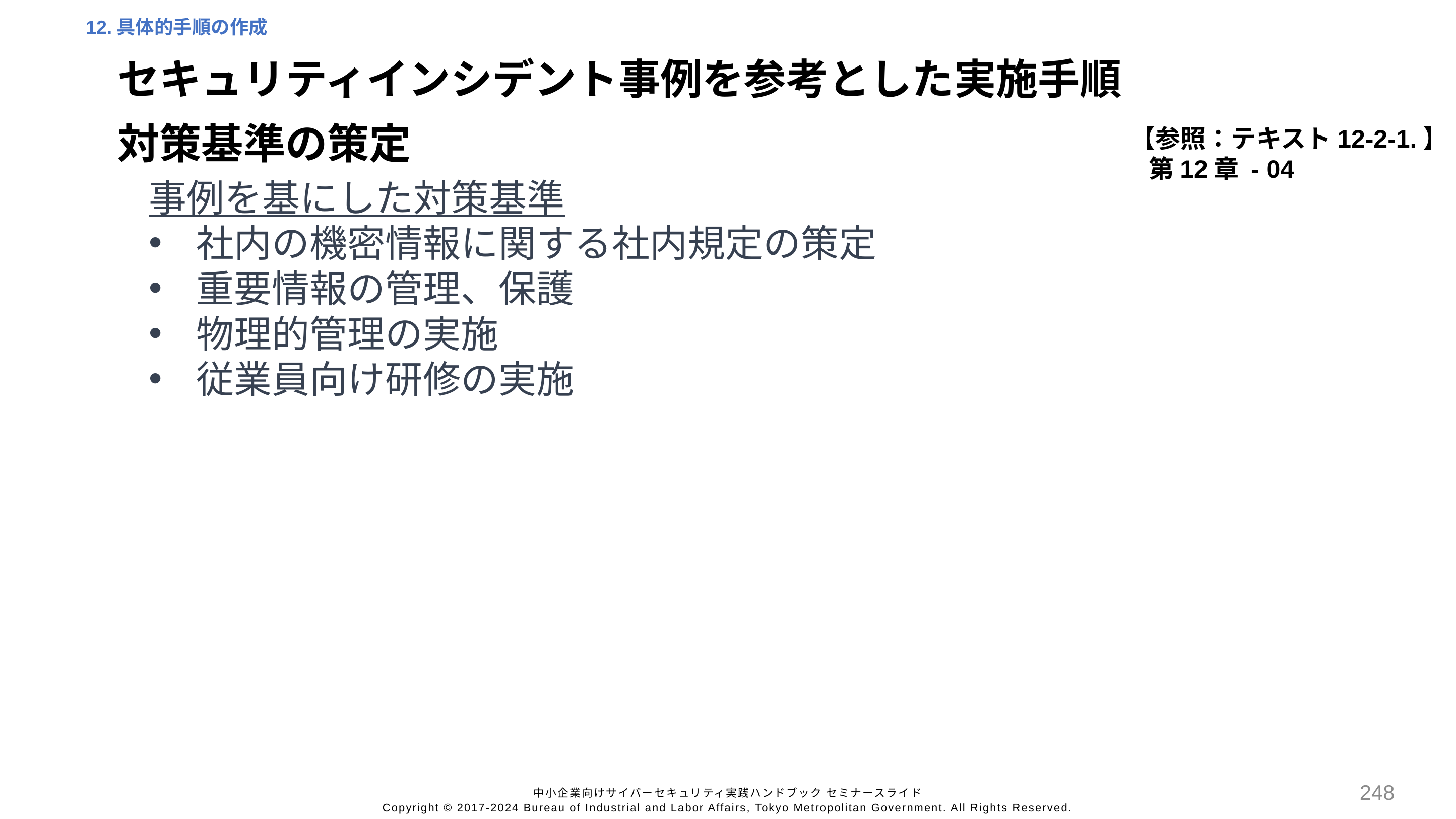

12.具体的手順の作成
セキュリティインシデント事例を参考とした実施手順
【参照：テキスト12-2-1.】
第12章 - 04
対策基準の策定
事例を基にした対策基準
社内の機密情報に関する社内規定の策定
重要情報の管理、保護
物理的管理の実施
従業員向け研修の実施

248